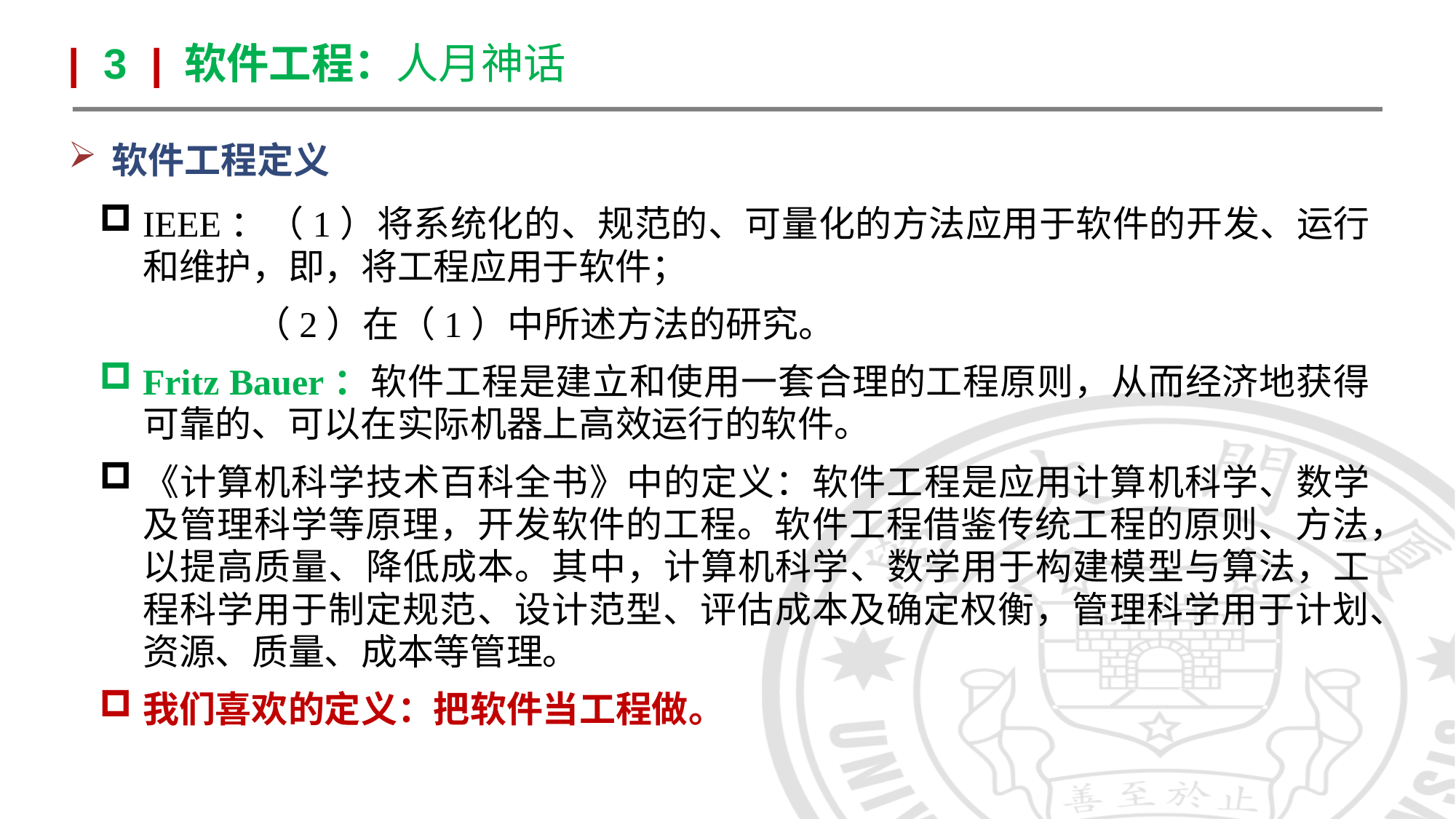

|  3  | 软件工程：人月神话

软件工程定义
IEEE：（1）将系统化的、规范的、可量化的方法应用于软件的开发、运行和维护，即，将工程应用于软件；
               （2）在（1）中所述方法的研究。
Fritz Bauer：软件工程是建立和使用一套合理的工程原则，从而经济地获得可靠的、可以在实际机器上高效运行的软件。
《计算机科学技术百科全书》中的定义：软件工程是应用计算机科学、数学及管理科学等原理，开发软件的工程。软件工程借鉴传统工程的原则、方法，以提高质量、降低成本。其中，计算机科学、数学用于构建模型与算法，工程科学用于制定规范、设计范型、评估成本及确定权衡，管理科学用于计划、资源、质量、成本等管理。
我们喜欢的定义：把软件当工程做。